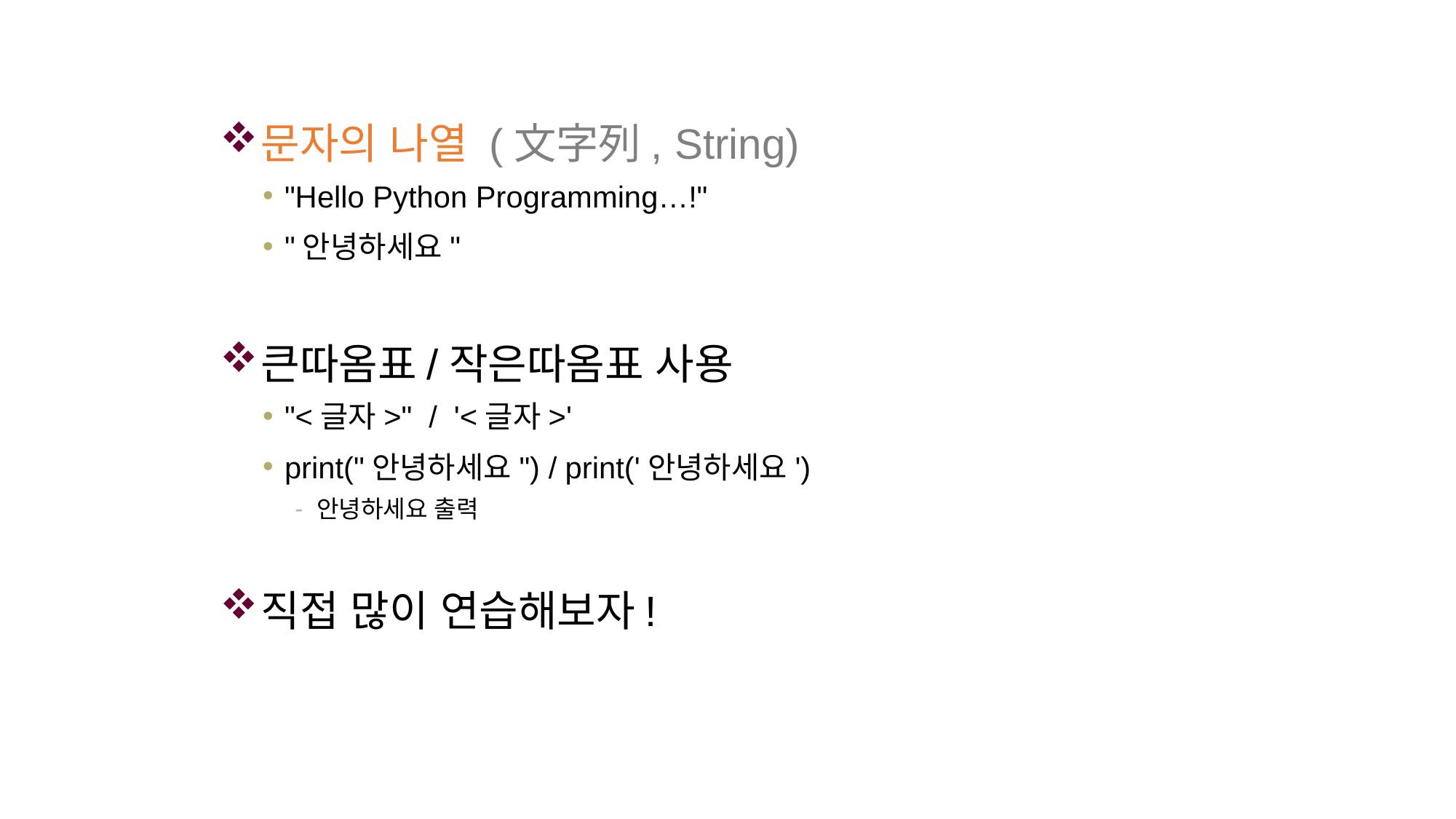

문자의 나열 (文字列, String)
"Hello Python Programming…!"
"안녕하세요"

큰따옴표/작은따옴표 사용
"<글자>"  /  '<글자>'
print("안녕하세요") / print('안녕하세요')
안녕하세요 출력

직접 많이 연습해보자!